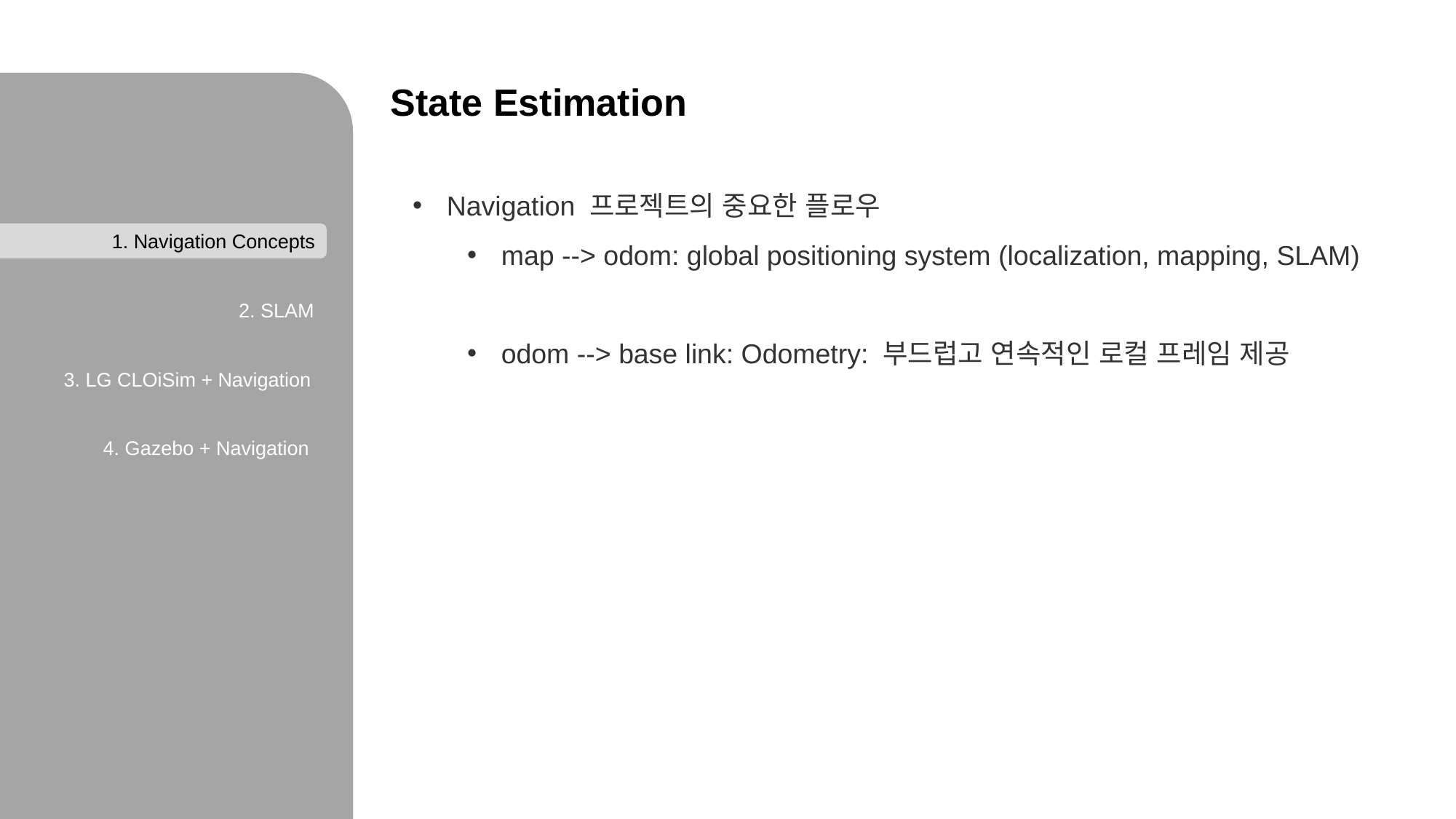

1. Navigation Concepts

2. SLAM
3. LG CLOiSim + Navigation
4. Gazebo + Navigation
State Estimation
Navigation 프로젝트의 중요한 플로우
map --> odom: global positioning system (localization, mapping, SLAM)

odom --> base link: Odometry: 부드럽고 연속적인 로컬 프레임 제공
1. Navigation Concepts

2. Features of Simulator
3. Comparison of Simulator
4. Research Tasks